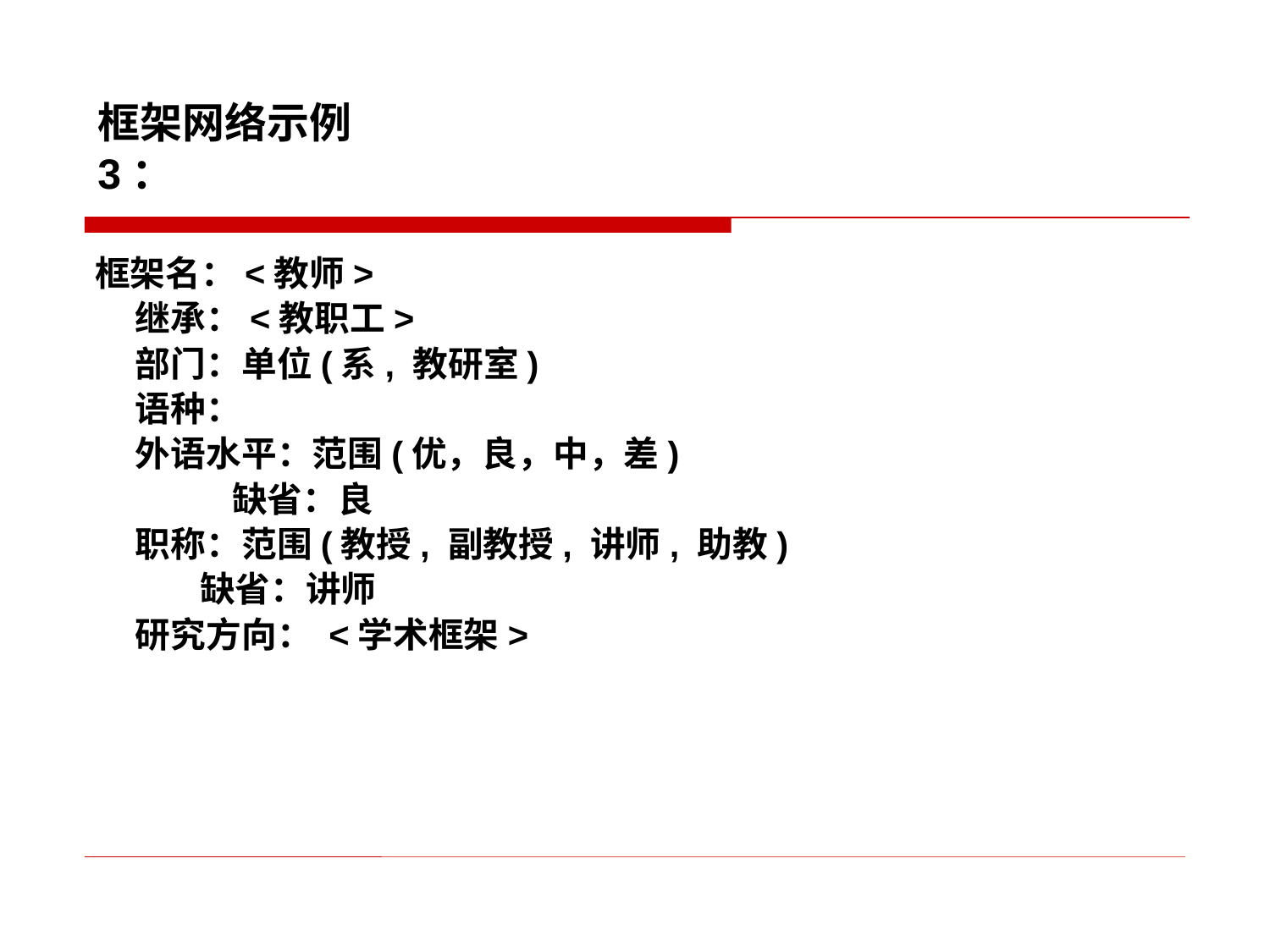

# 框架网络示例3：
框架名：<教师>
    继承：<教职工>
    部门：单位(系, 教研室)
    语种：
    外语水平：范围(优，良，中，差)
                缺省：良
    职称：范围(教授, 副教授, 讲师, 助教)
            缺省：讲师
    研究方向： <学术框架>